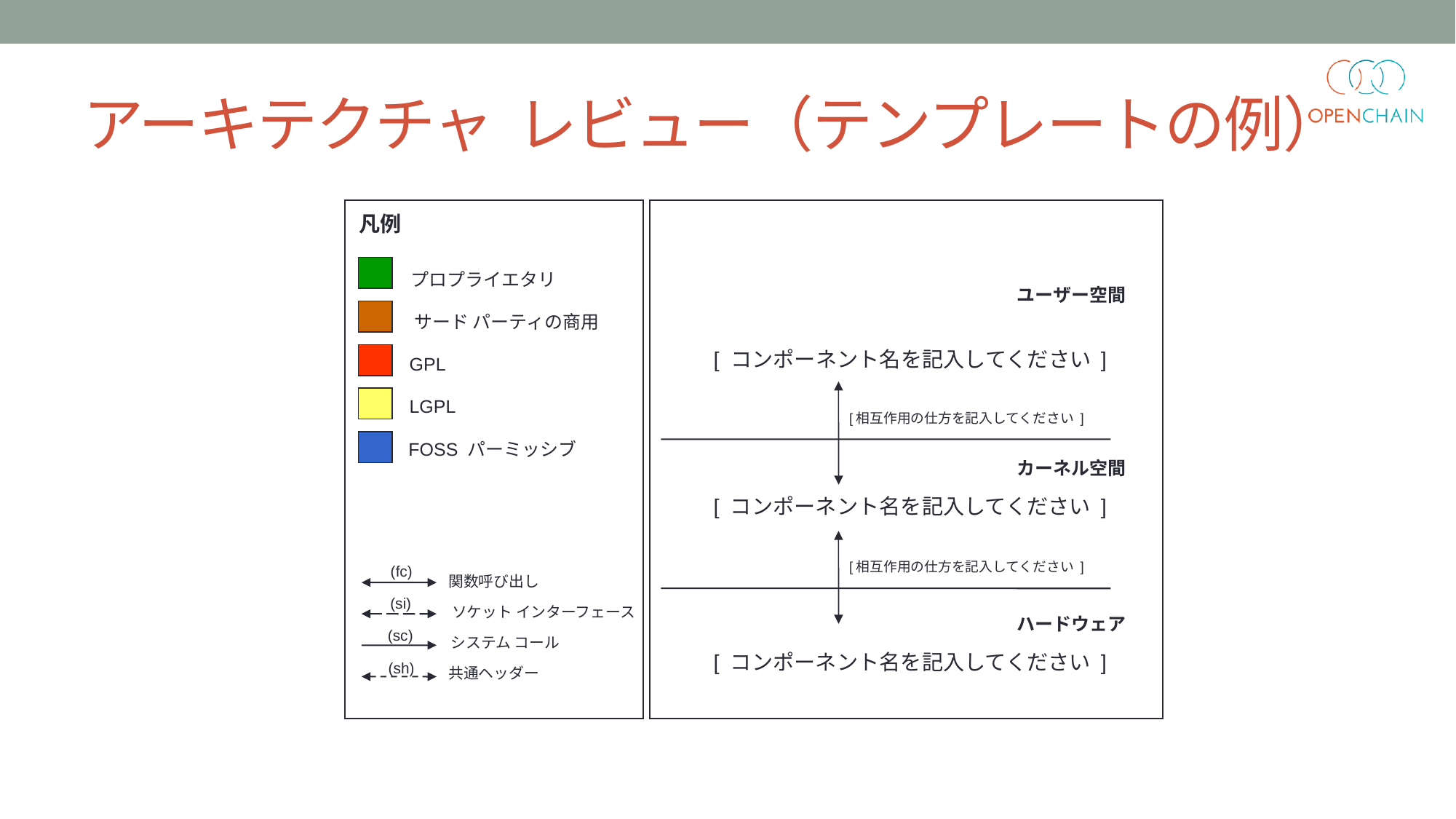

アーキテクチャ  レビュー（テンプレートの例）

凡例

プロプライエタリ
ユーザー空間

サード パーティの商用
[ コンポーネント名を記入してください ]

GPL

LGPL
[相互作用の仕方を記入してください ]

FOSS パーミッシブ

カーネル空間
[ コンポーネント名を記入してください ]

[相互作用の仕方を記入してください ]
(fc)
関数呼び出し

(si)
ソケット インターフェース
ハードウェア

(sc)
システム コール
[ コンポーネント名を記入してください ]

(sh)
共通ヘッダー